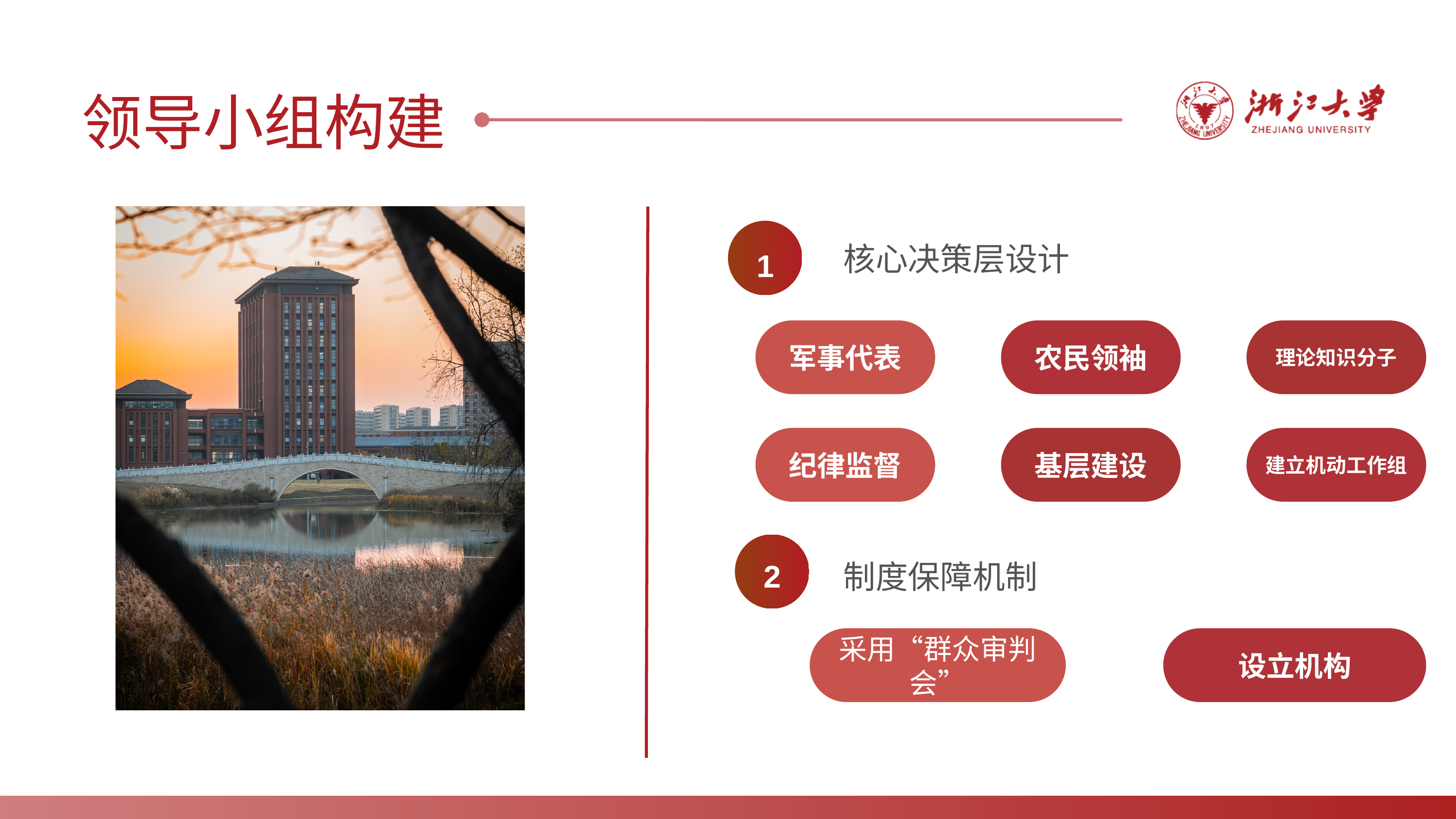

领导小组构建

1
核心决策层设计
军事代表
农民领袖
理论知识分子
纪律监督
基层建设
建立机动工作组

2
制度保障机制
设立机构
采用“群众审判会”